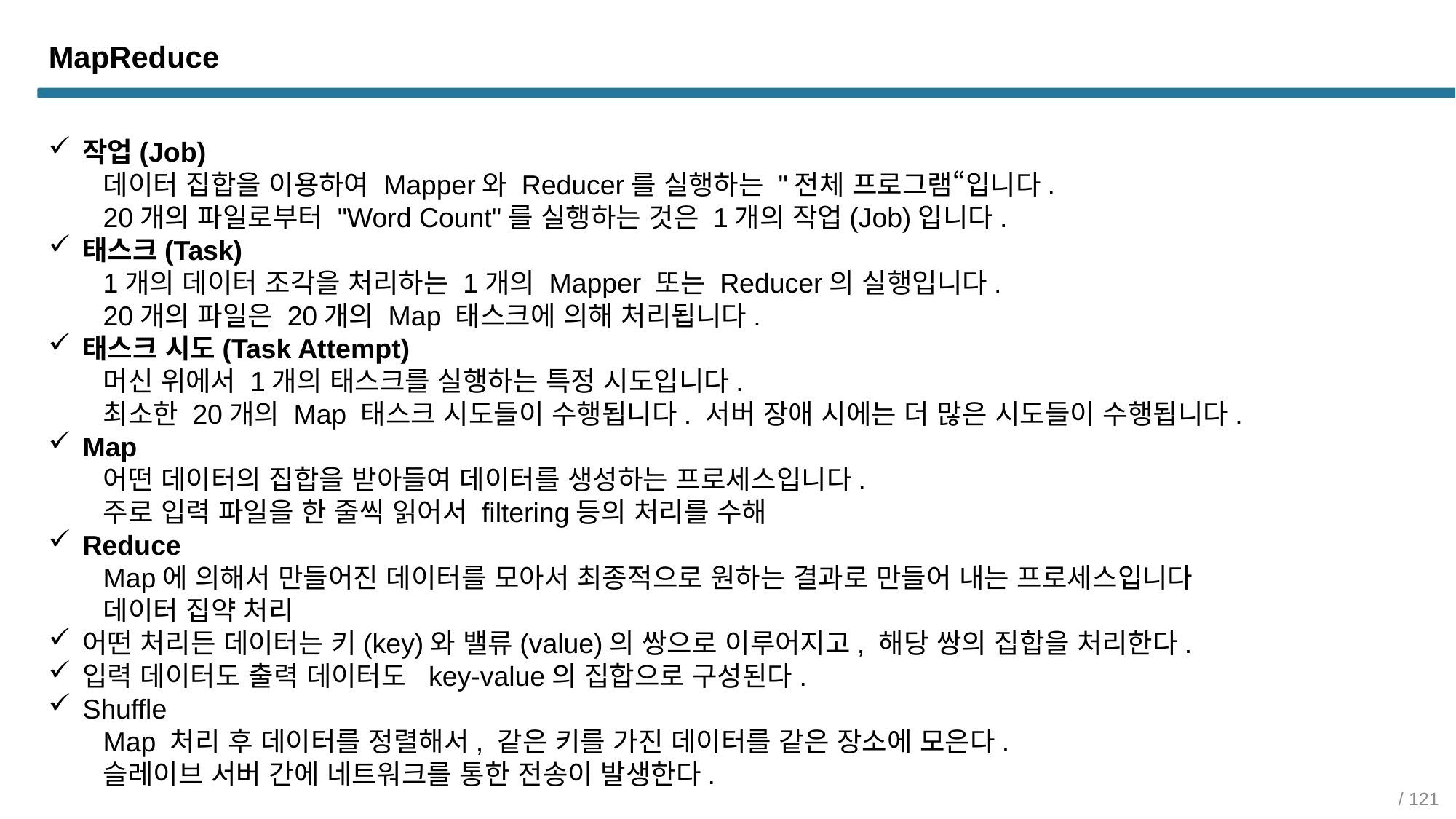

MapReduce
작업(Job)
데이터 집합을 이용하여 Mapper와 Reducer를 실행하는 "전체 프로그램“입니다.
20개의 파일로부터 "Word Count"를 실행하는 것은 1개의 작업(Job)입니다.
태스크(Task)
1개의 데이터 조각을 처리하는 1개의 Mapper 또는 Reducer의 실행입니다.
20개의 파일은 20개의 Map 태스크에 의해 처리됩니다.
태스크 시도(Task Attempt)
머신 위에서 1개의 태스크를 실행하는 특정 시도입니다.
최소한 20개의 Map 태스크 시도들이 수행됩니다. 서버 장애 시에는 더 많은 시도들이 수행됩니다.
Map
어떤 데이터의 집합을 받아들여 데이터를 생성하는 프로세스입니다.
주로 입력 파일을 한 줄씩 읽어서 filtering등의 처리를 수해
Reduce
Map에 의해서 만들어진 데이터를 모아서 최종적으로 원하는 결과로 만들어 내는 프로세스입니다
데이터 집약 처리
어떤 처리든 데이터는 키(key)와 밸류(value)의 쌍으로 이루어지고, 해당 쌍의 집합을 처리한다.
입력 데이터도 출력 데이터도  key-value의 집합으로 구성된다.
Shuffle
Map 처리 후 데이터를 정렬해서, 같은 키를 가진 데이터를 같은 장소에 모은다.
슬레이브 서버 간에 네트워크를 통한 전송이 발생한다.
/ 121